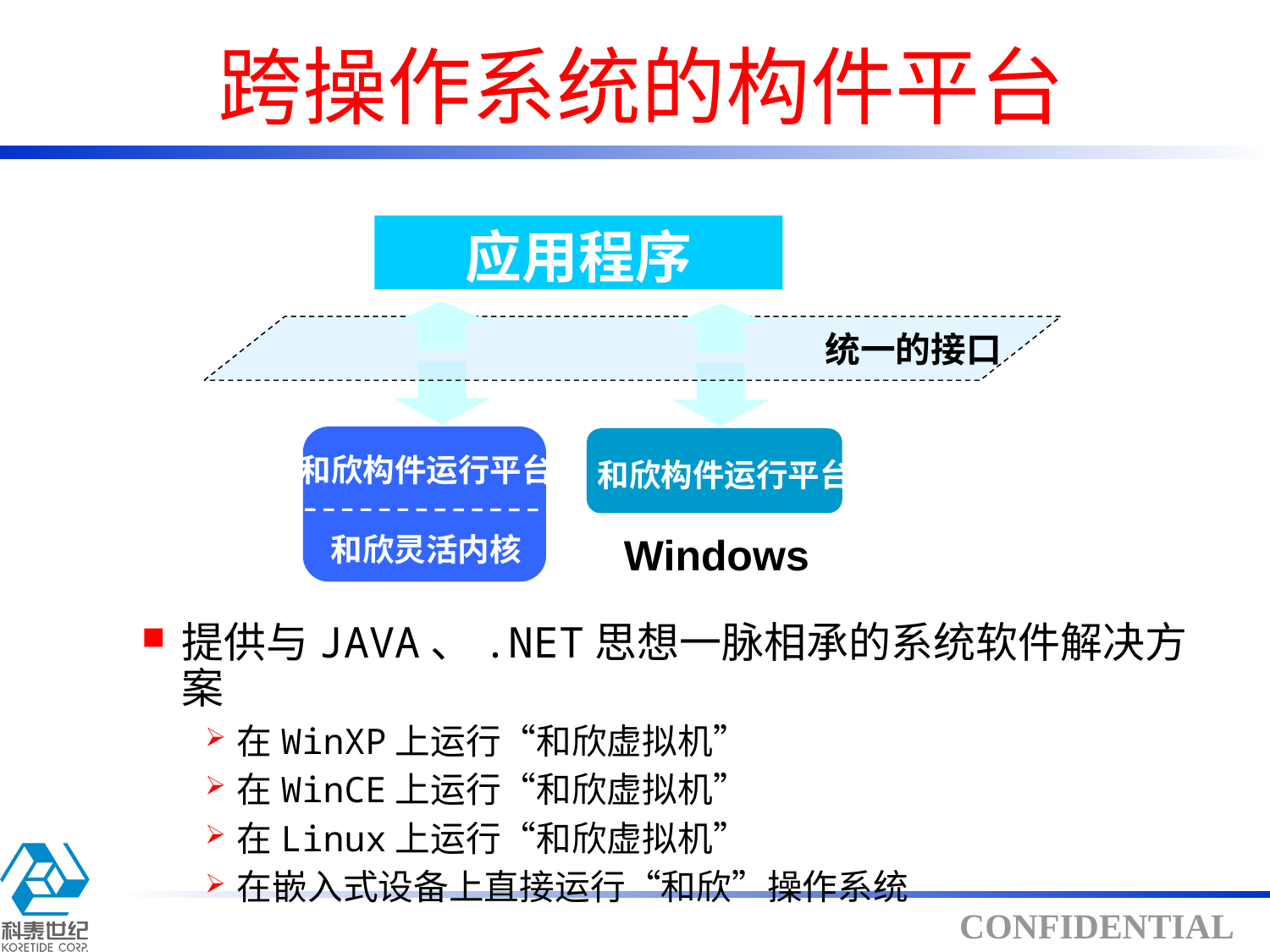

# 跨操作系统的构件平台
应用程序

统一的接口

和欣构件运行平台
和欣构件运行平台

Windows
和欣灵活内核
提供与JAVA、.NET思想一脉相承的系统软件解决方案
在WinXP上运行“和欣虚拟机”
在WinCE上运行“和欣虚拟机”
在Linux上运行“和欣虚拟机”
在嵌入式设备上直接运行“和欣”操作系统